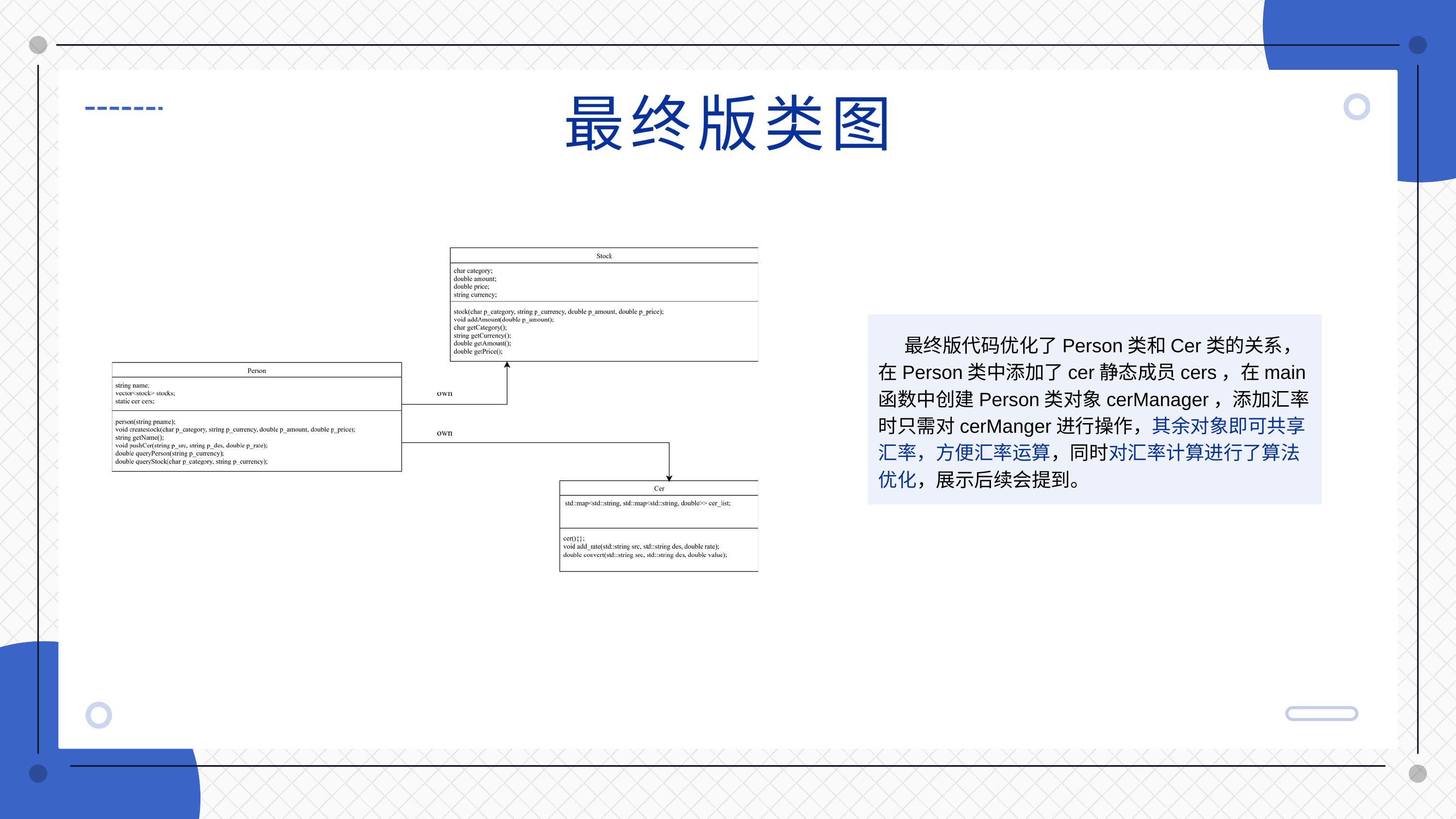

最终版类图

     最终版代码优化了Person类和Cer类的关系，在Person类中添加了cer静态成员cers，在main函数中创建Person类对象cerManager，添加汇率时只需对cerManger进行操作，其余对象即可共享汇率，方便汇率运算，同时对汇率计算进行了算法优化，展示后续会提到。